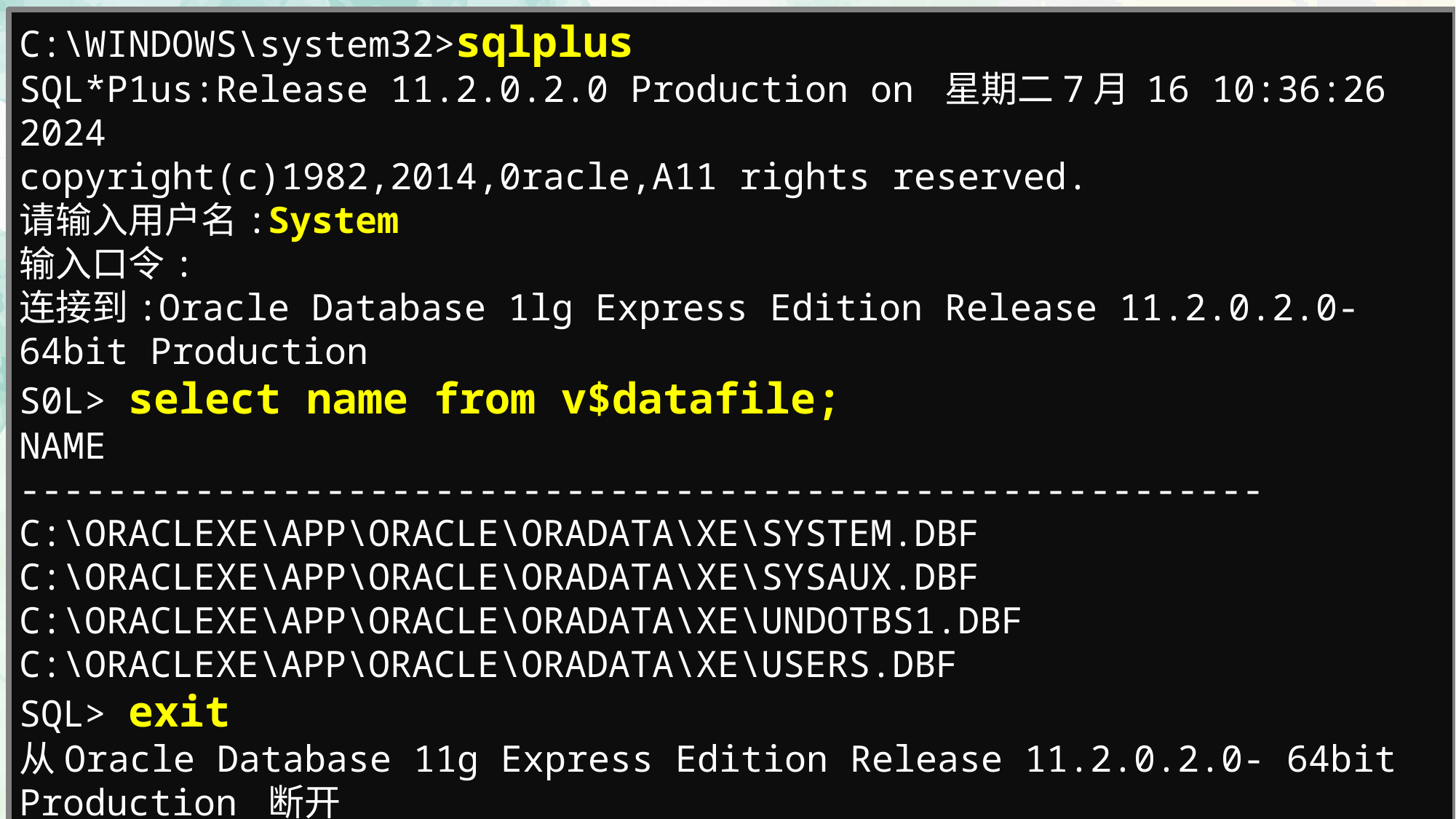

C:\WINDOWS\system32>sqlplus
SQL*P1us:Release 11.2.0.2.0 Production on 星期二7月 16 10:36:26 2024
copyright(c)1982,2014,0racle,A11 rights reserved.
请输入用户名:System
输入口令:
连接到:Oracle Database 1lg Express Edition Release 11.2.0.2.0- 64bit Production
S0L> select name from v$datafile;
NAME
---------------------------------------------------------
C:\ORACLEXE\APP\ORACLE\ORADATA\XE\SYSTEM.DBF
C:\ORACLEXE\APP\ORACLE\ORADATA\XE\SYSAUX.DBF
C:\ORACLEXE\APP\ORACLE\ORADATA\XE\UNDOTBS1.DBF
C:\ORACLEXE\APP\ORACLE\ORADATA\XE\USERS.DBF
SQL> exit
从Oracle Database 11g Express Edition Release 11.2.0.2.0- 64bit Production 断开